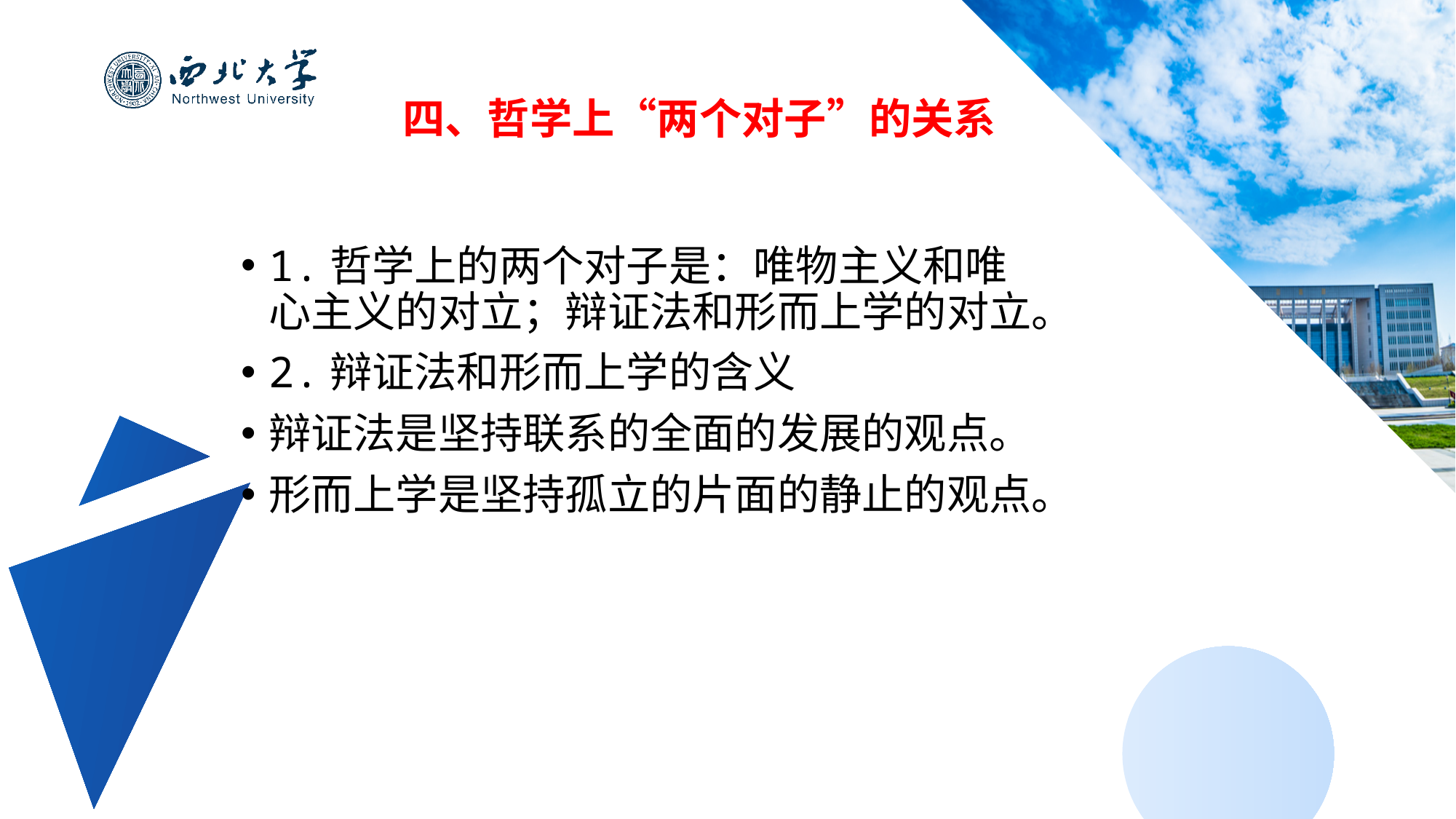

四、哲学上“两个对子”的关系

1.哲学上的两个对子是：唯物主义和唯心主义的对立；辩证法和形而上学的对立。
2.辩证法和形而上学的含义
辩证法是坚持联系的全面的发展的观点。
形而上学是坚持孤立的片面的静止的观点。